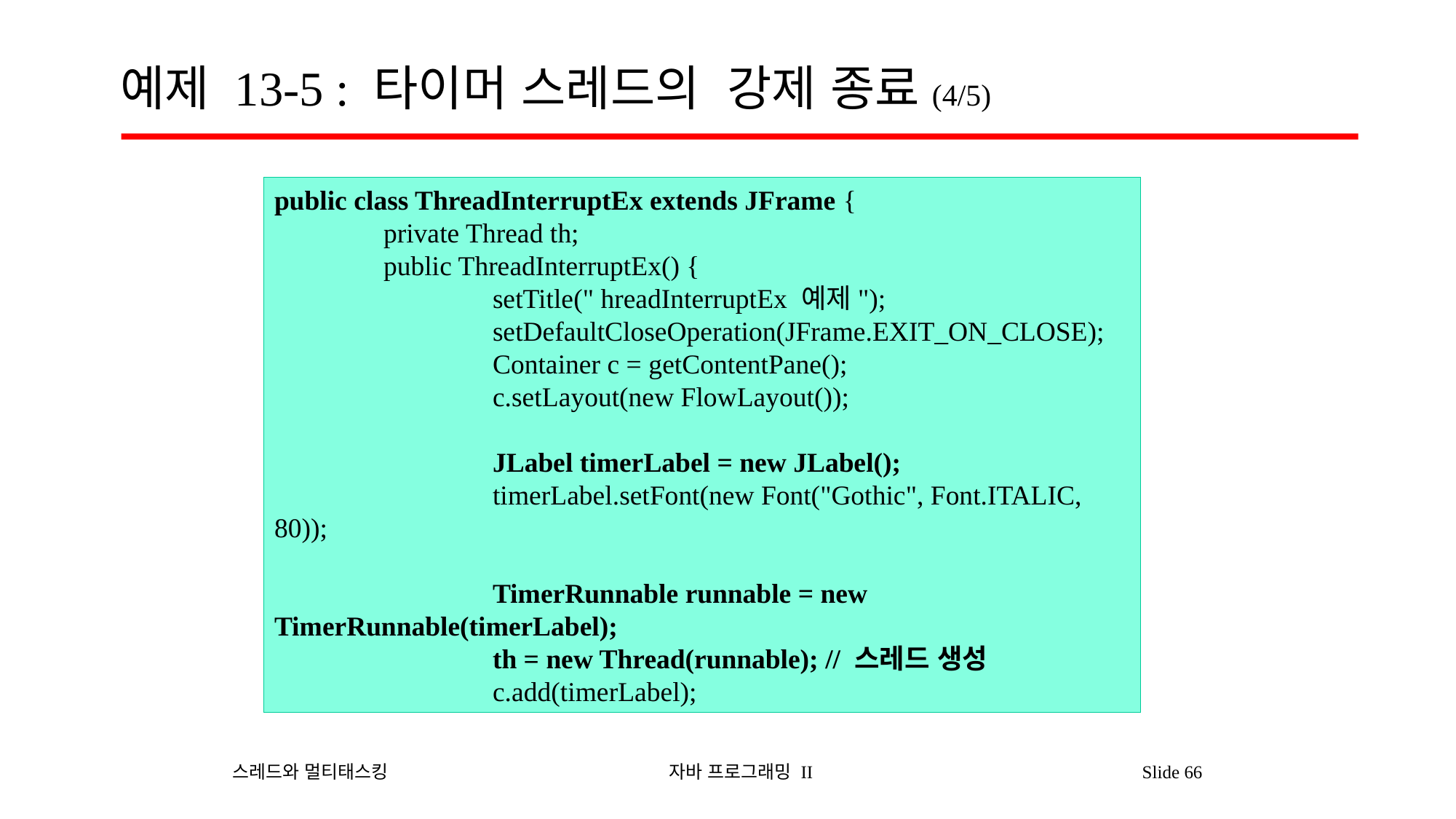

# 예제 13-5 : 타이머 스레드의  강제 종료(4/5)
public class ThreadInterruptEx extends JFrame {
	private Thread th;
	public ThreadInterruptEx() {
		setTitle(" hreadInterruptEx 예제");
		setDefaultCloseOperation(JFrame.EXIT_ON_CLOSE);
		Container c = getContentPane();
		c.setLayout(new FlowLayout());

		JLabel timerLabel = new JLabel();
		timerLabel.setFont(new Font("Gothic", Font.ITALIC, 80));

		TimerRunnable runnable = new TimerRunnable(timerLabel);
		th = new Thread(runnable); // 스레드 생성
		c.add(timerLabel);